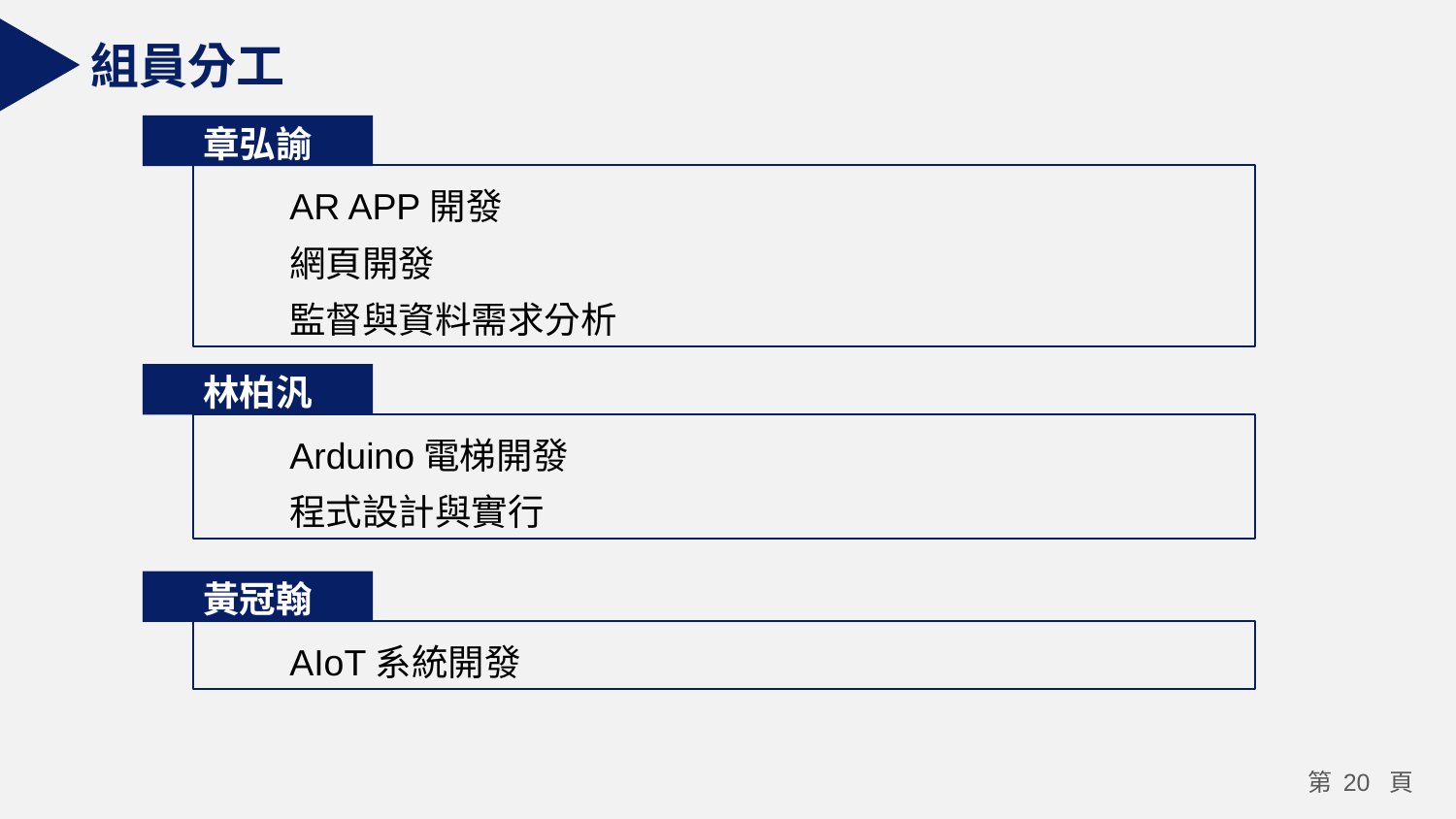

組員分工
章弘諭
AR APP開發
網頁開發
監督與資料需求分析
林柏汎
Arduino電梯開發
程式設計與實行
黃冠翰
AIoT系統開發